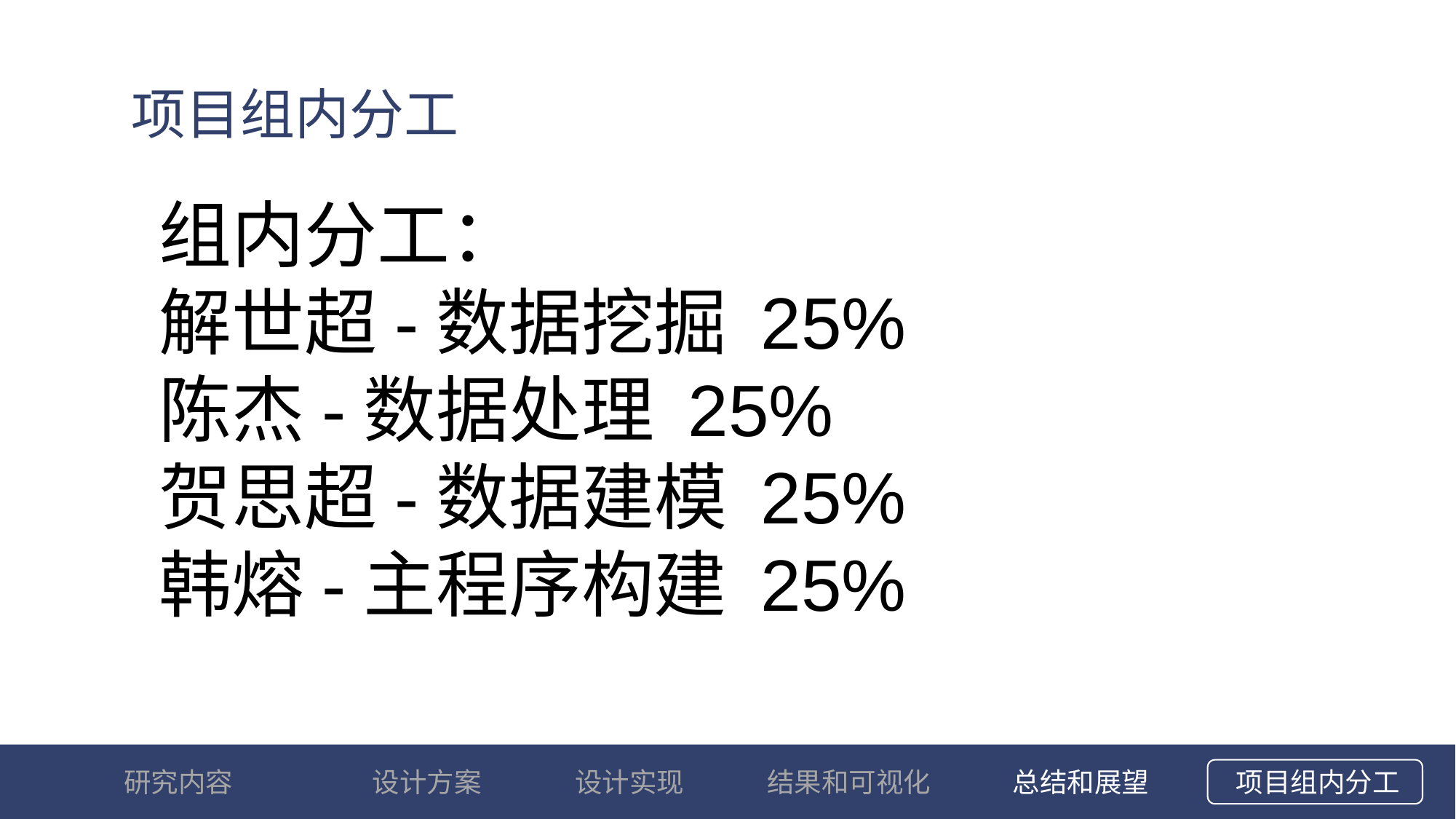

项目组内分工
组内分工：
解世超-数据挖掘 25%
陈杰-数据处理 25%
贺思超-数据建模 25%
韩熔-主程序构建 25%

设计方案
结果和可视化
总结和展望
项目组内分工
研究内容
选题背景和意义
国内外研究情况

论文研究方案
预期研究成果
研究进度安排

设计实现